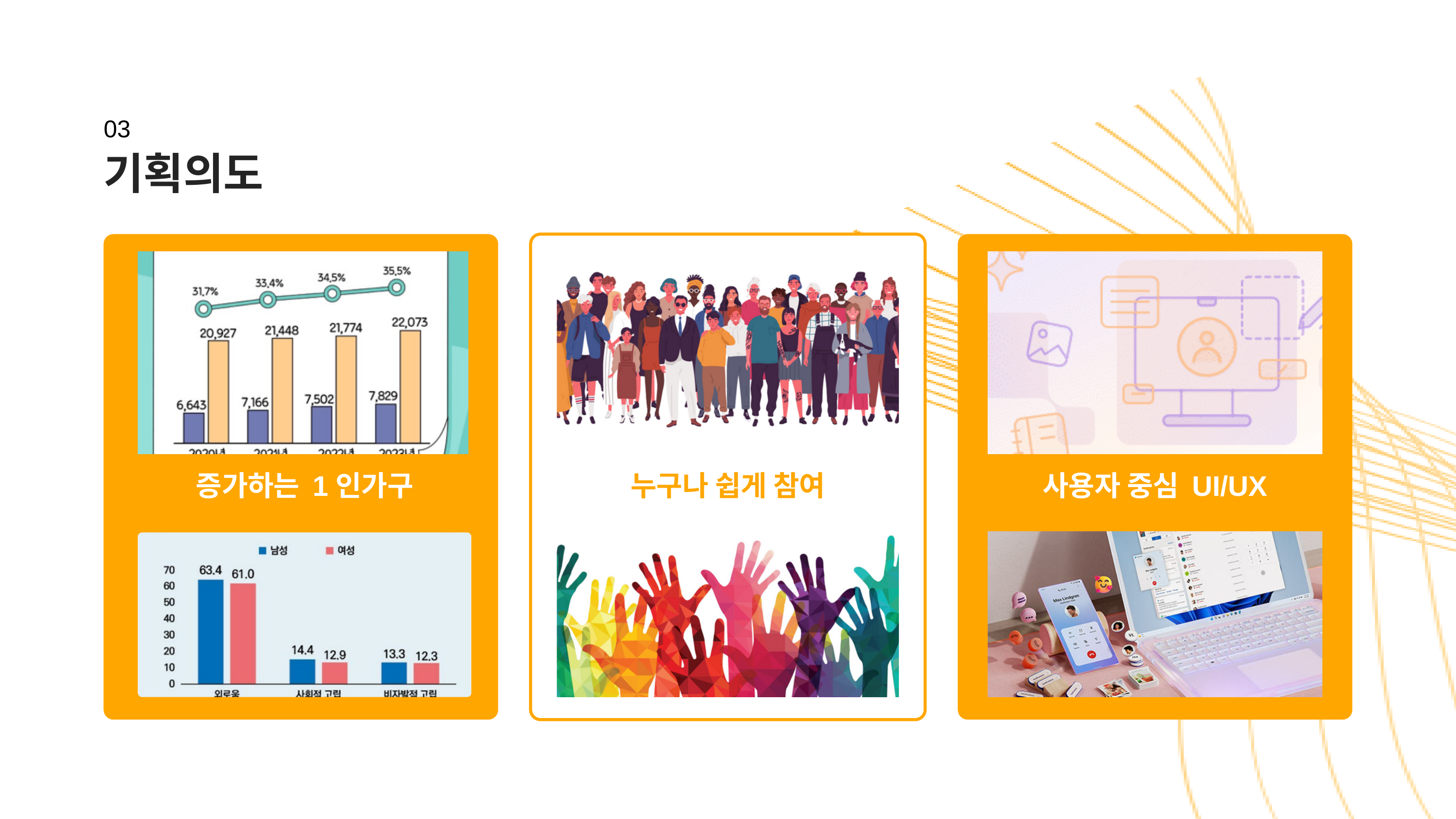

03
기획의도

증가하는 1인가구
누구나 쉽게 참여
사용자 중심 UI/UX